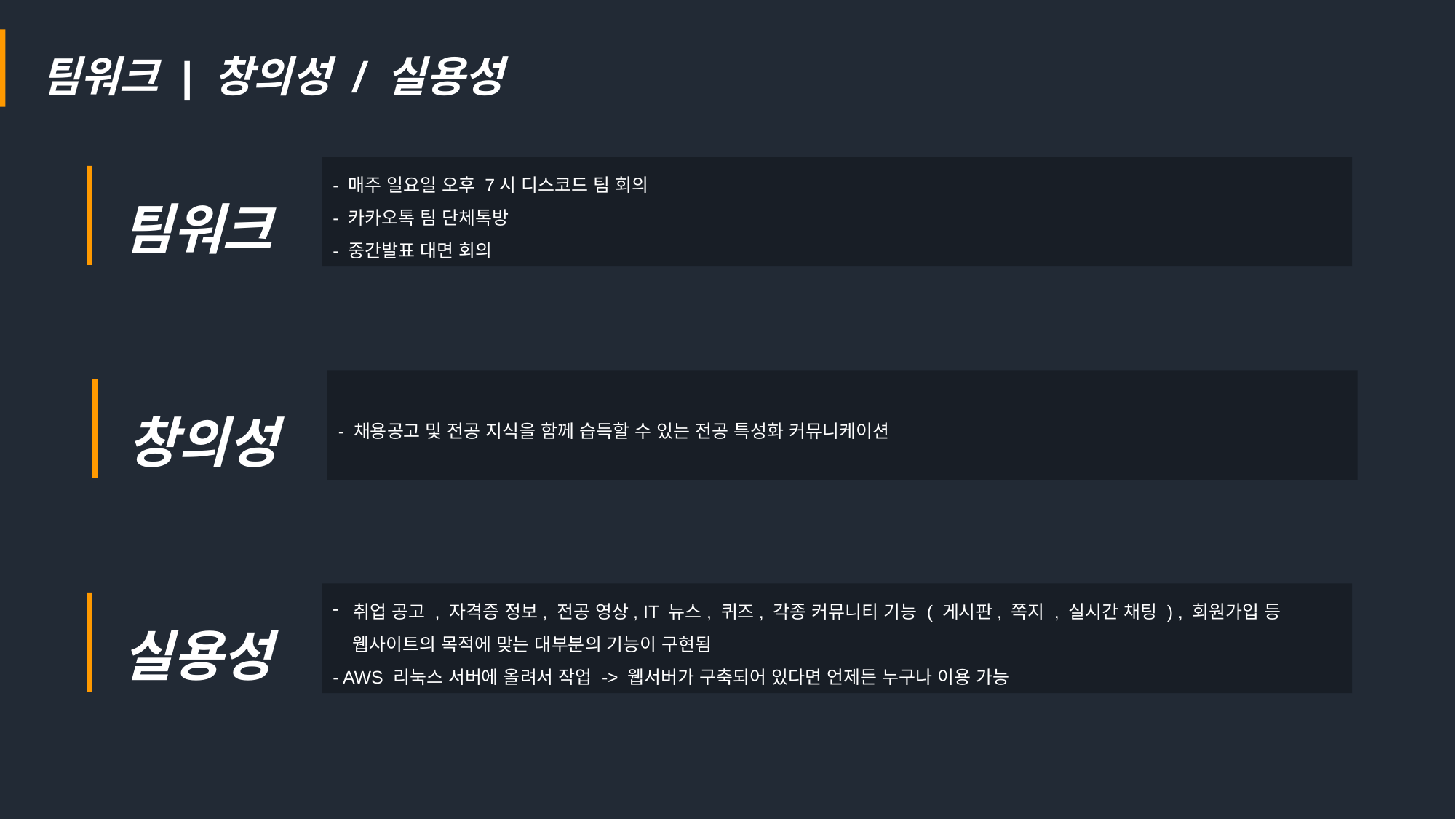

팀워크 | 창의성 / 실용성

팀워크
- 매주 일요일 오후 7시 디스코드 팀 회의
- 카카오톡 팀 단체톡방
- 중간발표 대면 회의

창의성
- 채용공고 및 전공 지식을 함께 습득할 수 있는 전공 특성화 커뮤니케이션

실용성
취업 공고 , 자격증 정보, 전공 영상, IT 뉴스, 퀴즈, 각종 커뮤니티 기능 ( 게시판, 쪽지 , 실시간 채팅 ) , 회원가입 등
   웹사이트의 목적에 맞는 대부분의 기능이 구현됨
- AWS 리눅스 서버에 올려서 작업 -> 웹서버가 구축되어 있다면 언제든 누구나 이용 가능